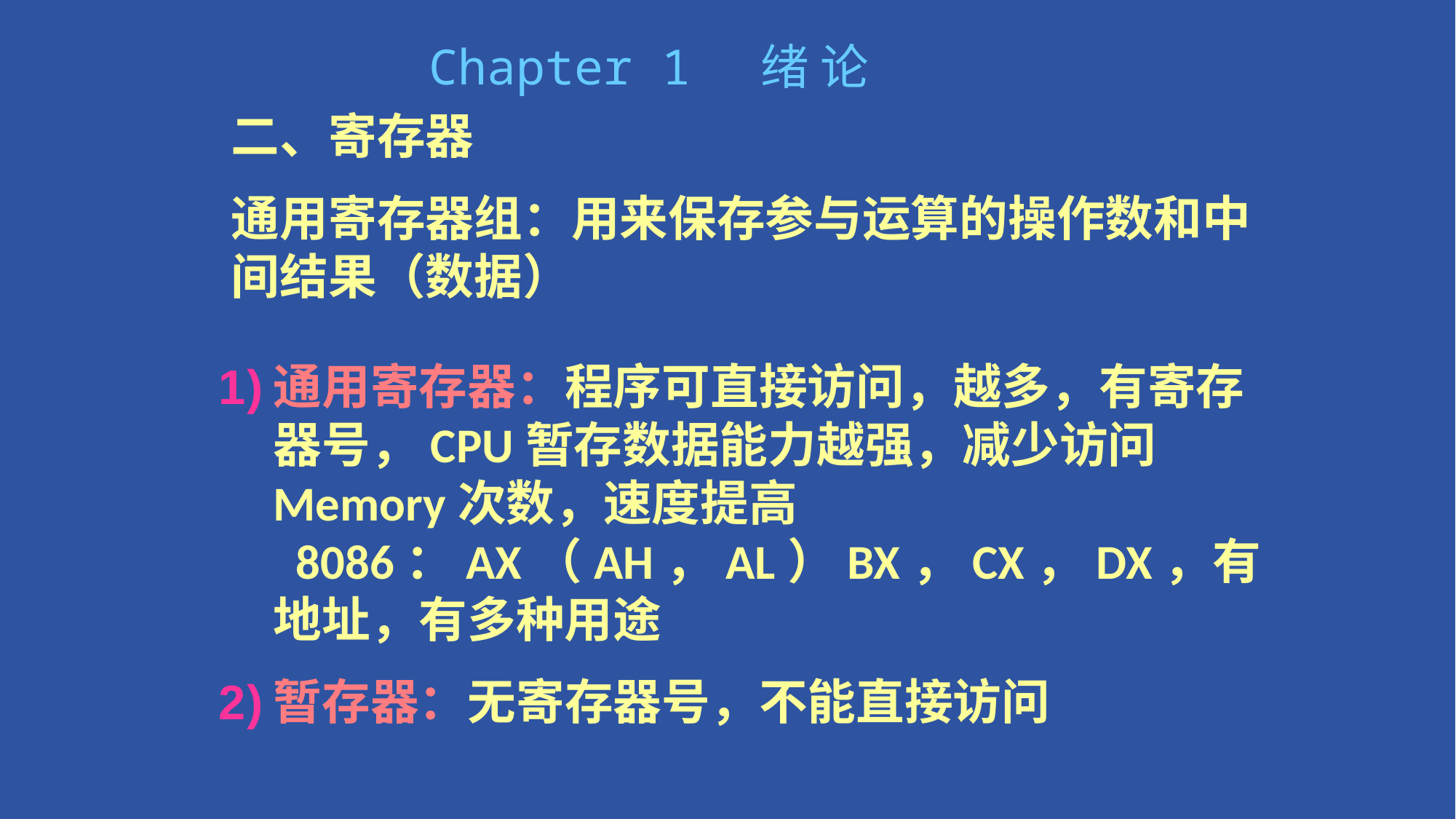

Chapter 1  绪 论
二、寄存器
通用寄存器组：用来保存参与运算的操作数和中间结果（数据）
通用寄存器：程序可直接访问，越多，有寄存器号，CPU暂存数据能力越强，减少访问Memory次数，速度提高
 8086：AX（AH，AL）BX，CX，DX，有地址，有多种用途
暂存器：无寄存器号，不能直接访问
64